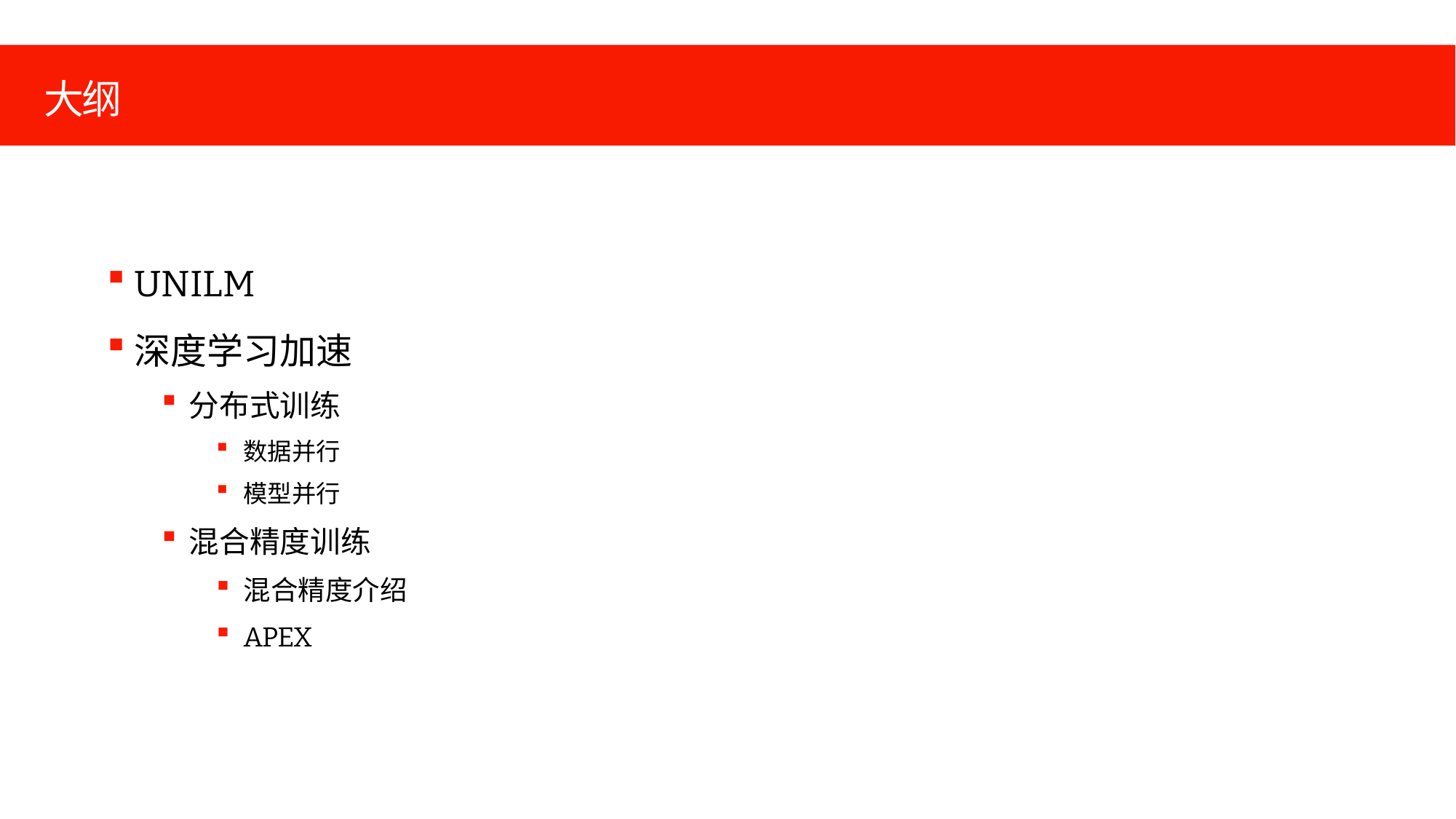

# 大纲
UNILM
深度学习加速
分布式训练
数据并行
模型并行
混合精度训练
混合精度介绍
APEX